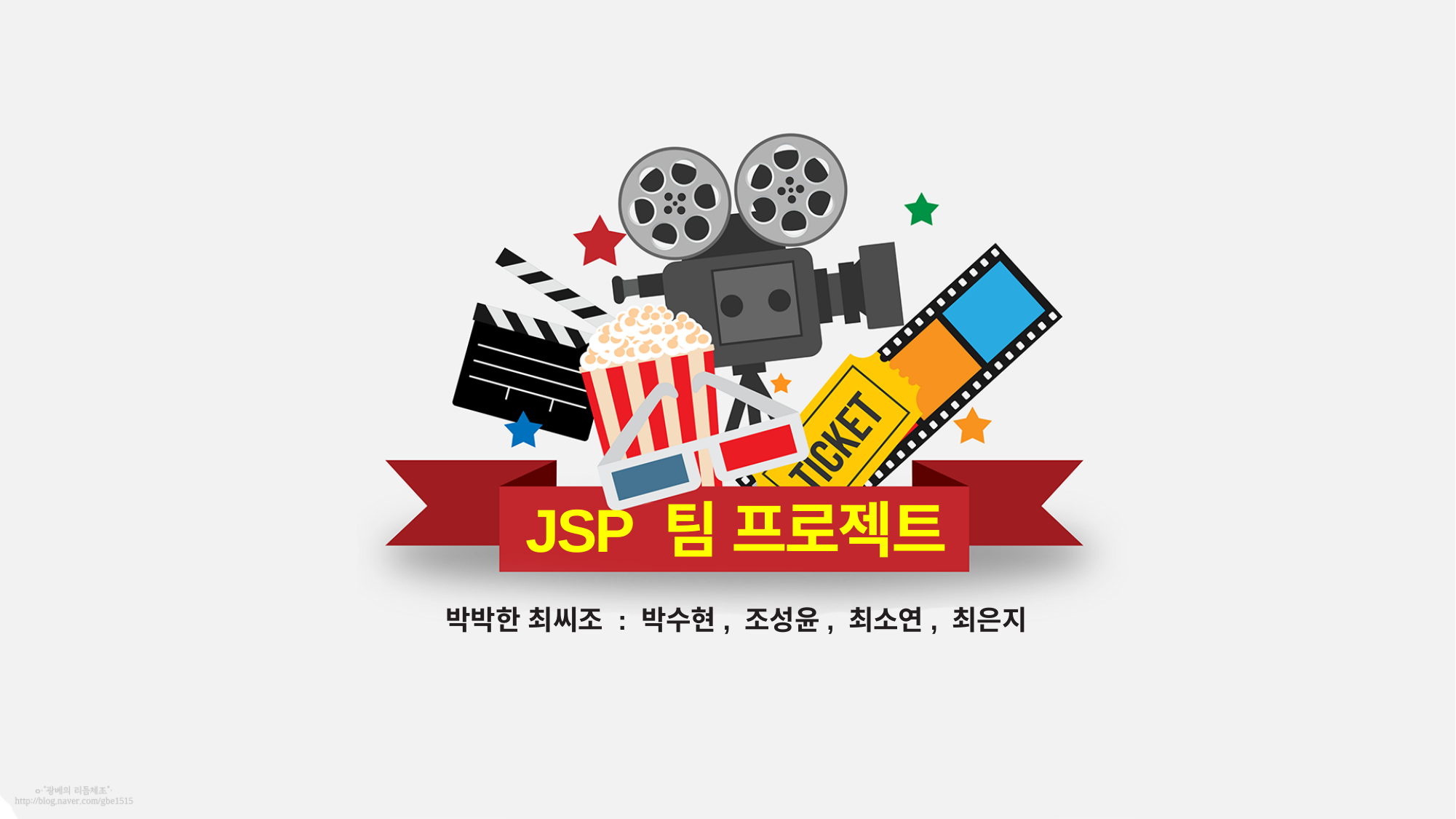

JSP 팀 프로젝트
박박한 최씨조 : 박수현, 조성윤, 최소연, 최은지